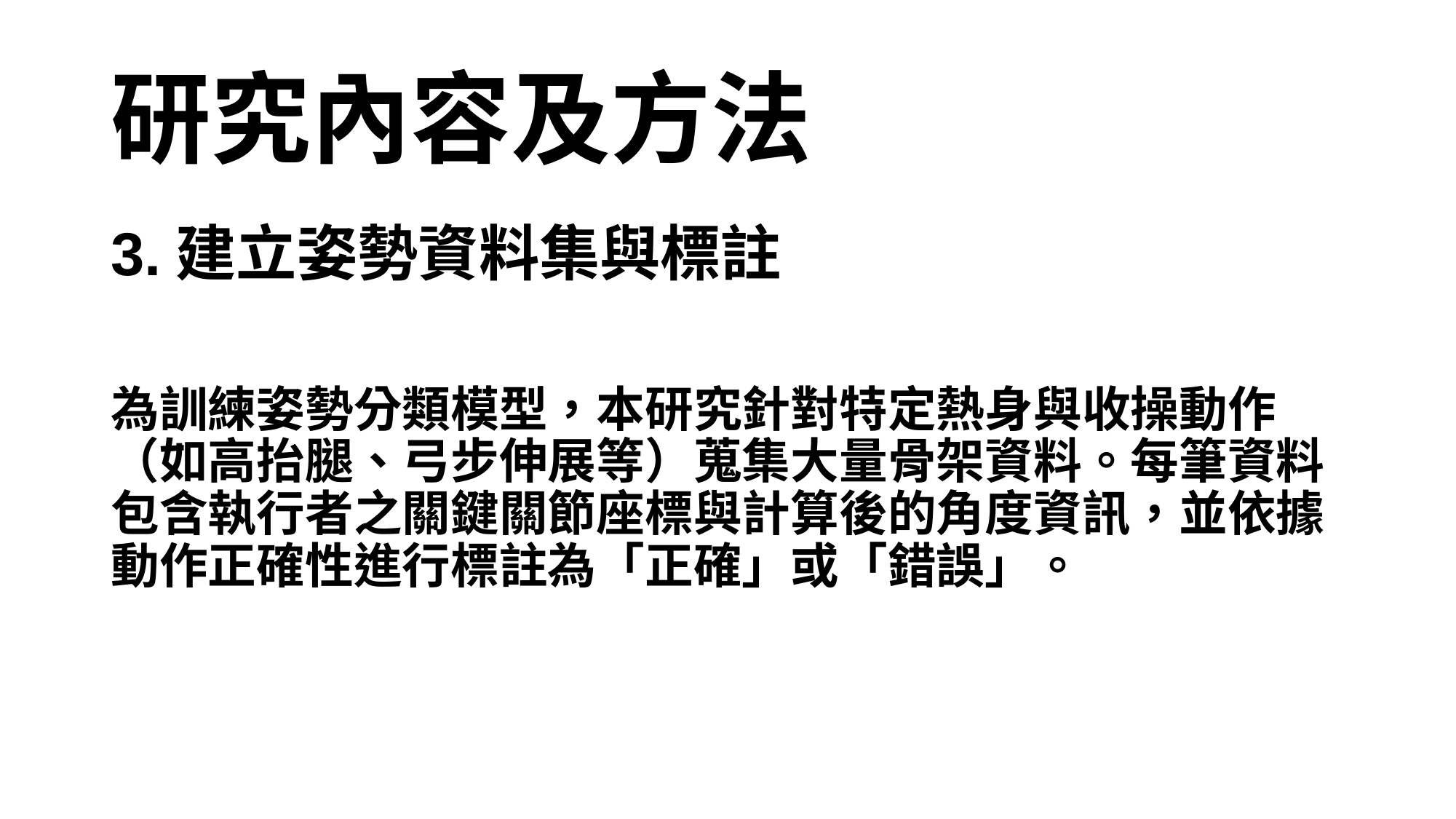

# 研究內容及方法
3.建立姿勢資料集與標註

為訓練姿勢分類模型，本研究針對特定熱身與收操動作（如高抬腿、弓步伸展等）蒐集大量骨架資料。每筆資料包含執行者之關鍵關節座標與計算後的角度資訊，並依據動作正確性進行標註為「正確」或「錯誤」。